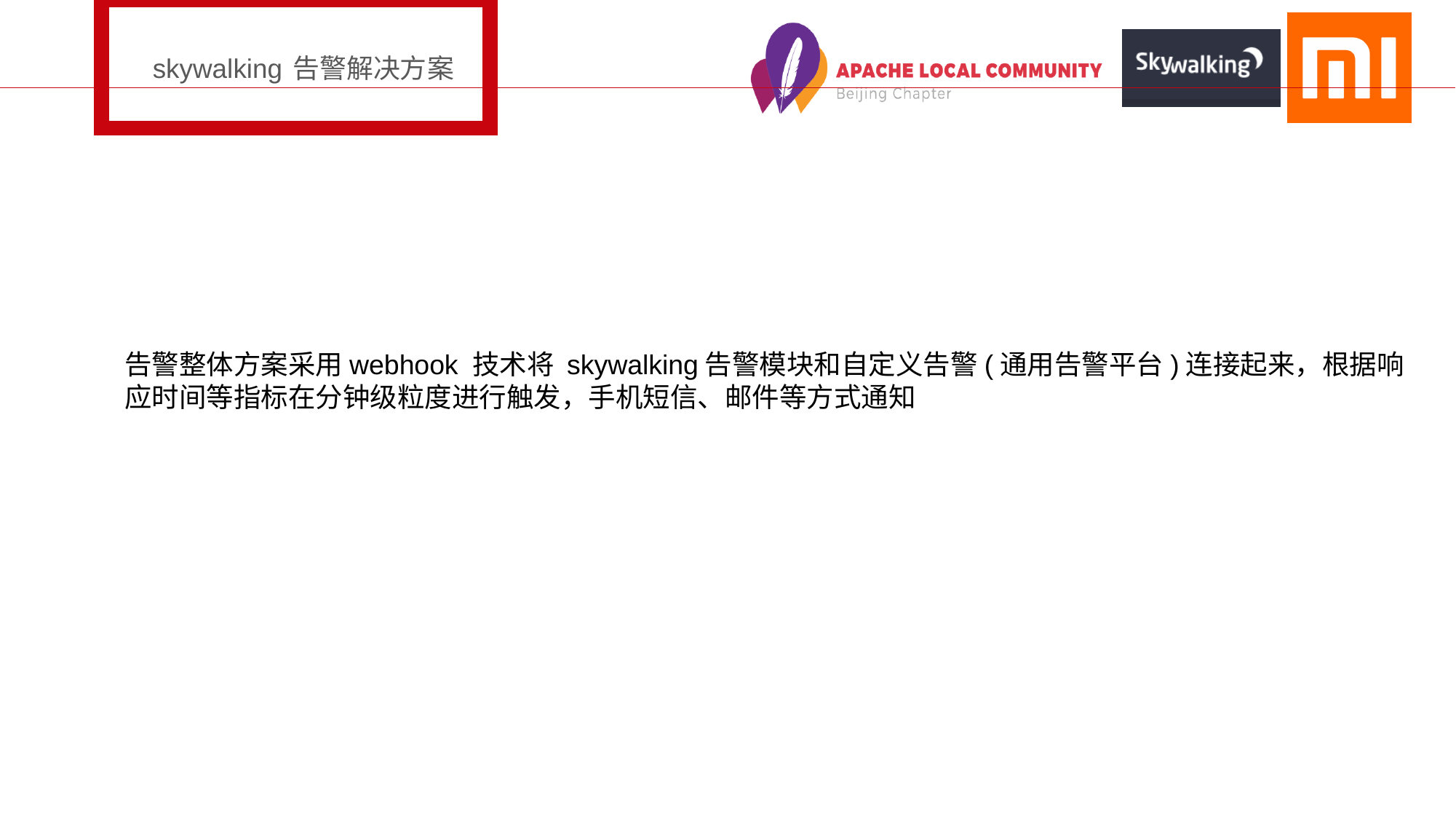

skywalking 告警解决方案
告警整体方案采用webhook 技术将 skywalking告警模块和自定义告警(通用告警平台)连接起来，根据响应时间等指标在分钟级粒度进行触发，手机短信、邮件等方式通知